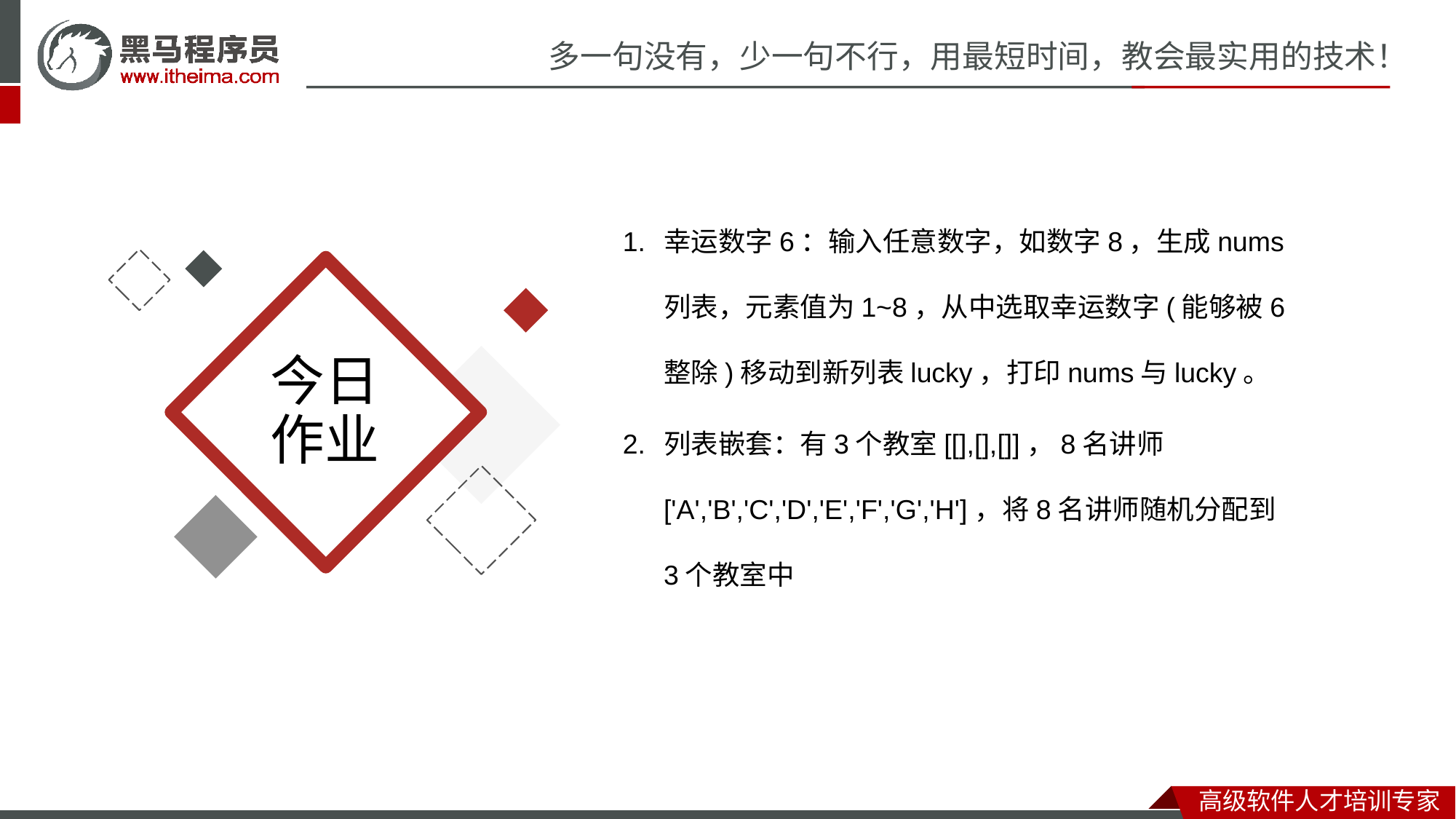

幸运数字6：输入任意数字，如数字8，生成nums列表，元素值为1~8，从中选取幸运数字(能够被6整除)移动到新列表lucky，打印nums与lucky。
列表嵌套：有3个教室[[],[],[]]，8名讲师['A','B','C','D','E','F','G','H']，将8名讲师随机分配到3个教室中